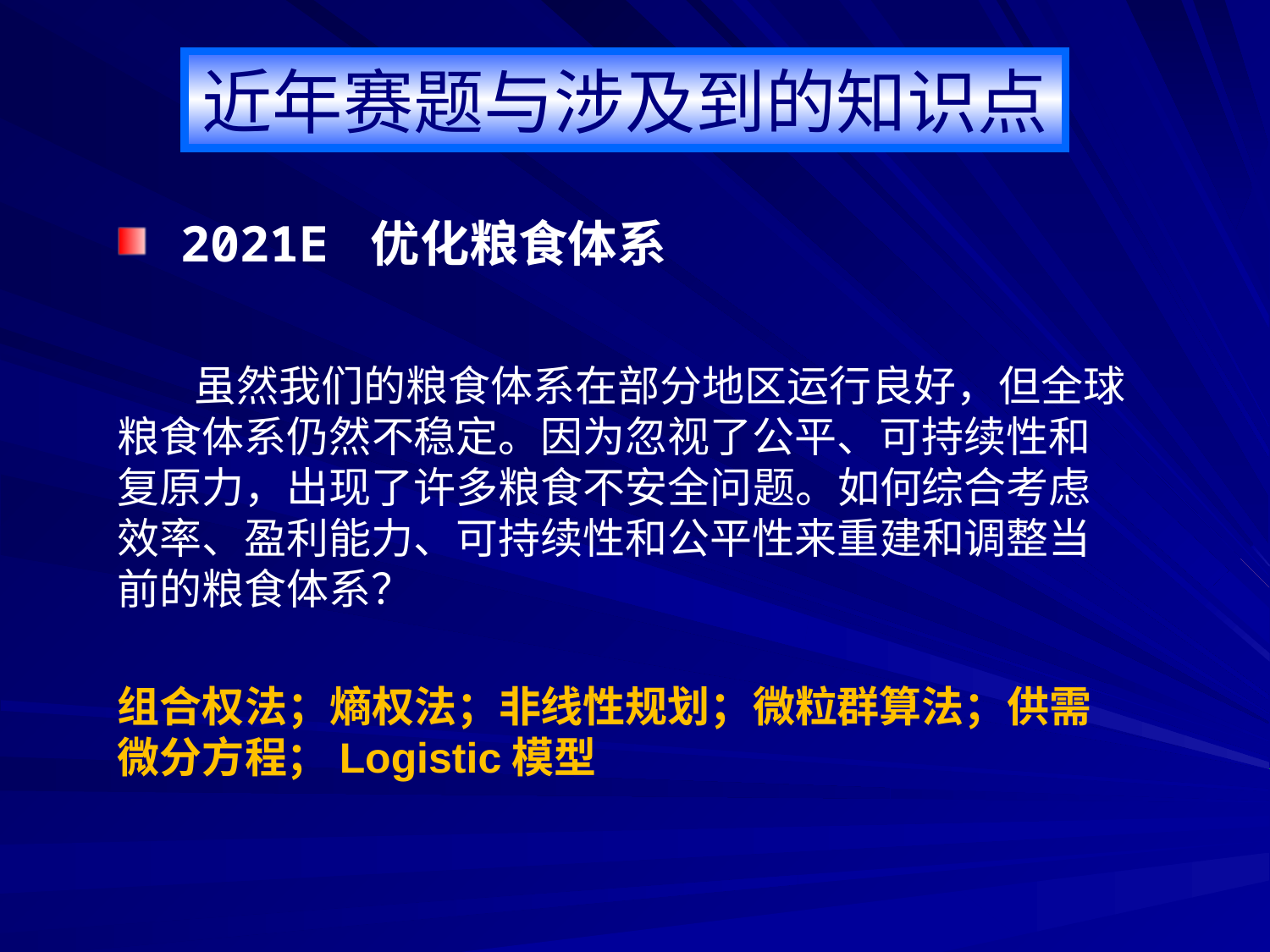

近年赛题与涉及到的知识点
2021E 优化粮食体系

       虽然我们的粮食体系在部分地区运行良好，但全球粮食体系仍然不稳定。因为忽视了公平、可持续性和复原力，出现了许多粮食不安全问题。如何综合考虑效率、盈利能力、可持续性和公平性来重建和调整当前的粮食体系？

组合权法；熵权法；非线性规划；微粒群算法；供需微分方程；Logistic模型